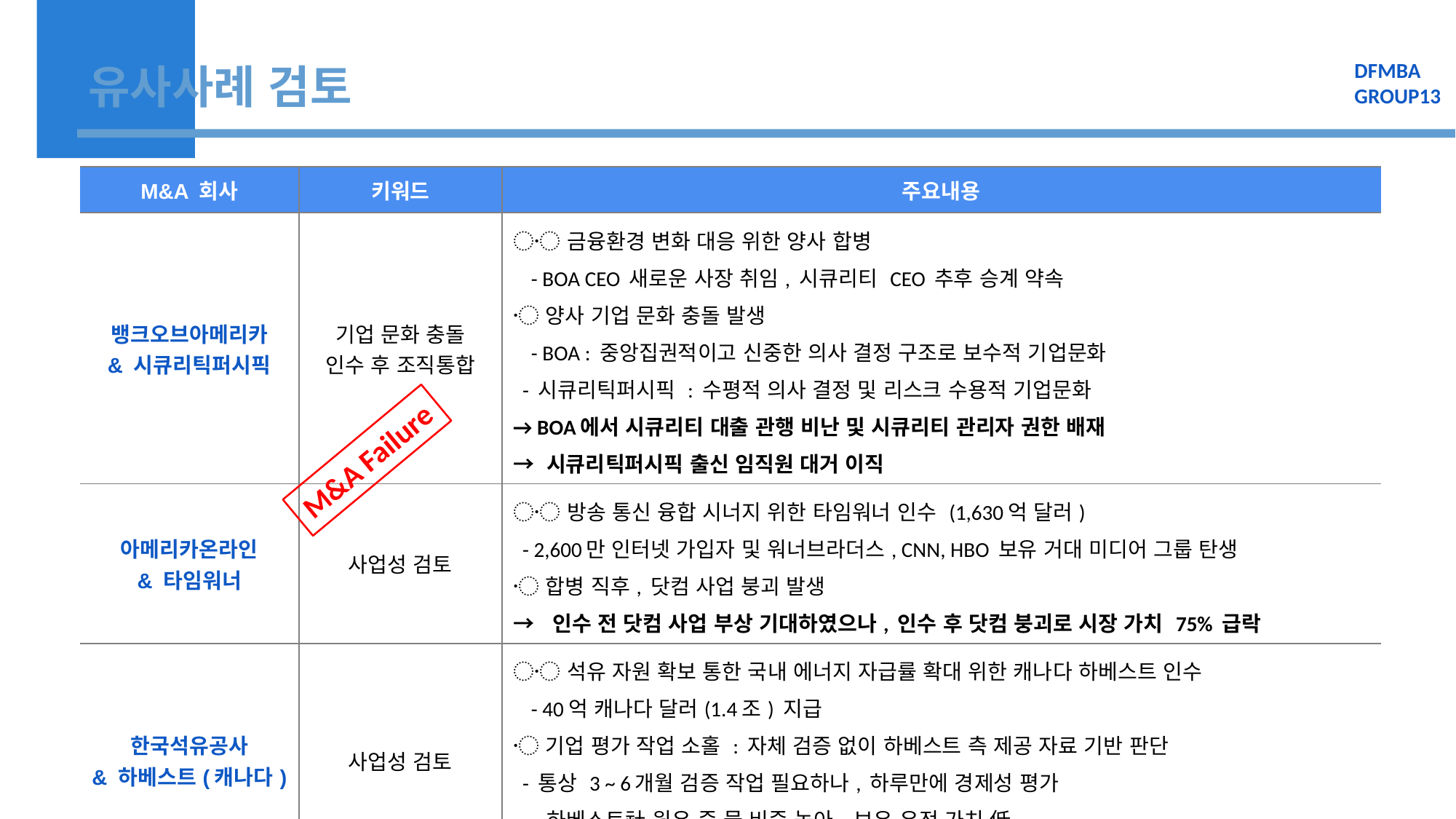

DFMBA
GROUP13
유사사례 검토
| M&A 회사 | 키워드 | 주요내용 |
| --- | --- | --- |
| 뱅크오브아메리카 & 시큐리틱퍼시픽 | 기업 문화 충돌 인수 후 조직통합 | 〮 금융환경 변화 대응 위한 양사 합병 - BOA CEO 새로운 사장 취임, 시큐리티 CEO 추후 승계 약속 〮 양사 기업 문화 충돌 발생 - BOA : 중앙집권적이고 신중한 의사 결정 구조로 보수적 기업문화 - 시큐리틱퍼시픽 : 수평적 의사 결정 및 리스크 수용적 기업문화 → BOA에서 시큐리티 대출 관행 비난 및 시큐리티 관리자 권한 배재 → 시큐리틱퍼시픽 출신 임직원 대거 이직 |
| 아메리카온라인 & 타임워너 | 사업성 검토 | 〮 방송 통신 융합 시너지 위한 타임워너 인수 (1,630억 달러) - 2,600만 인터넷 가입자 및 워너브라더스, CNN, HBO 보유 거대 미디어 그룹 탄생 〮 합병 직후, 닷컴 사업 붕괴 발생 → 인수 전 닷컴 사업 부상 기대하였으나, 인수 후 닷컴 붕괴로 시장 가치 75% 급락 |
| 한국석유공사 & 하베스트(캐나다) | 사업성 검토 | 〮 석유 자원 확보 통한 국내 에너지 자급률 확대 위한 캐나다 하베스트 인수 - 40억 캐나다 달러(1.4조) 지급 〮 기업 평가 작업 소홀 : 자체 검증 없이 하베스트 측 제공 자료 기반 판단 - 통상 3 ~ 6개월 검증 작업 필요하나, 하루만에 경제성 평가 - 하베스트社 원유 중 물 비중 높아, 보유 유전 가치 低 → 인수 5년 후 329억에 매각, 1.3조 손실 발생 |
M&A Failure